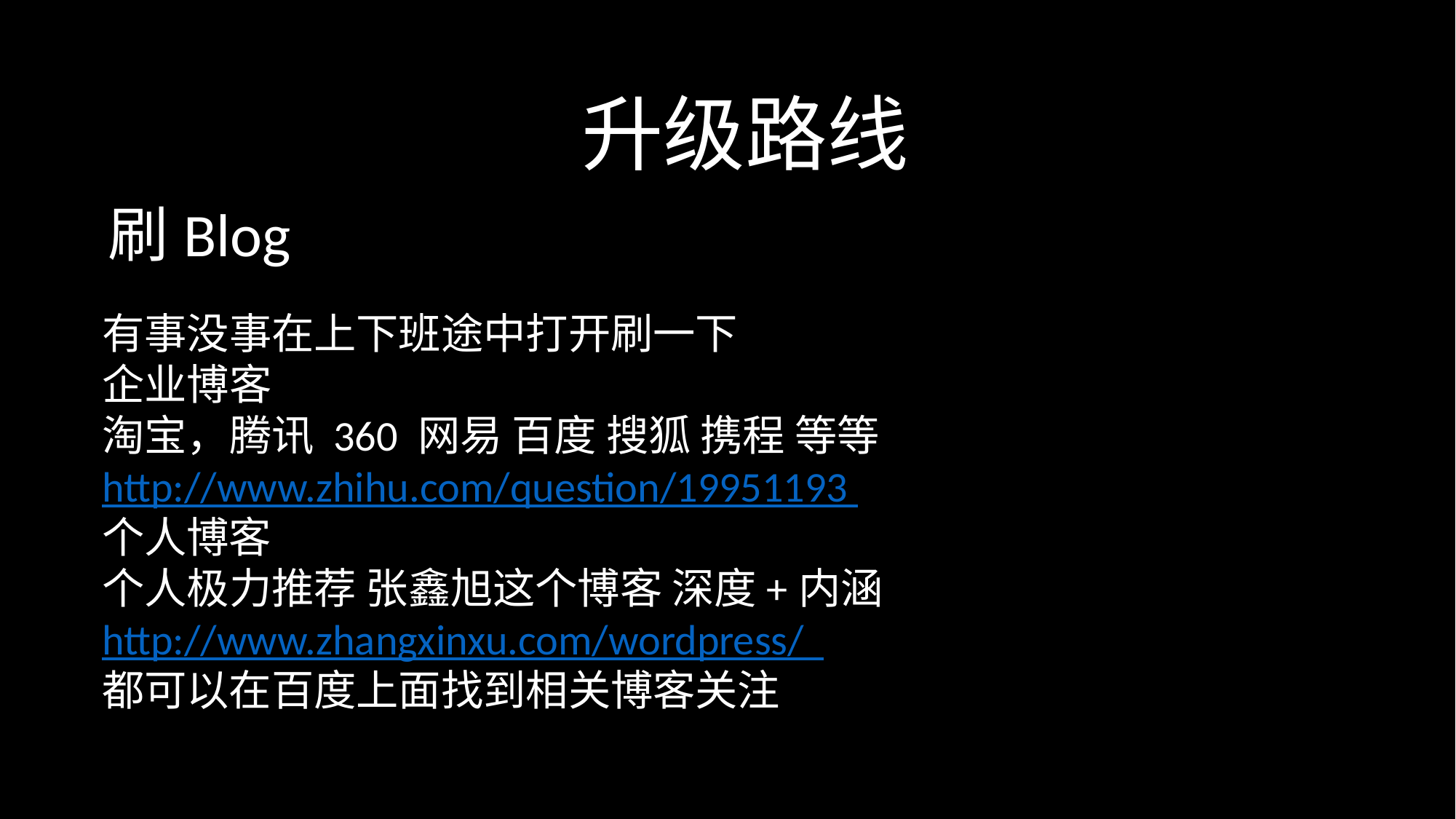

升级路线
刷Blog
有事没事在上下班途中打开刷一下
企业博客
淘宝，腾讯 360 网易 百度 搜狐 携程 等等
http://www.zhihu.com/question/19951193
个人博客
个人极力推荐 张鑫旭这个博客 深度+内涵
http://www.zhangxinxu.com/wordpress/
都可以在百度上面找到相关博客关注